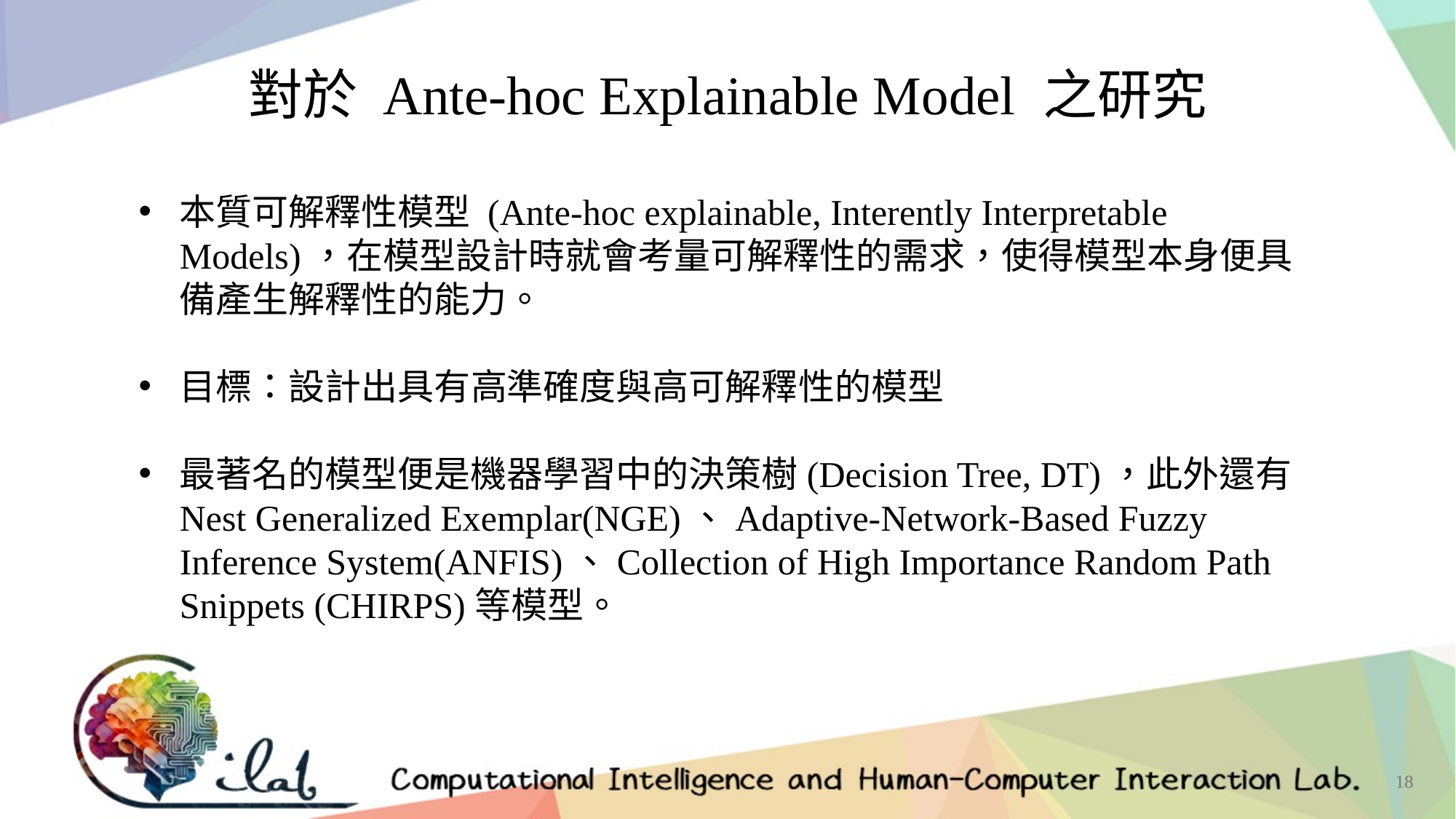

對於 Ante-hoc Explainable Model 之研究
本質可解釋性模型 (Ante-hoc explainable, Interently Interpretable Models)，在模型設計時就會考量可解釋性的需求，使得模型本身便具備產生解釋性的能力。

目標：設計出具有高準確度與高可解釋性的模型

最著名的模型便是機器學習中的決策樹(Decision Tree, DT)，此外還有Nest Generalized Exemplar(NGE)、Adaptive-Network-Based Fuzzy Inference System(ANFIS)、Collection of High Importance Random Path Snippets (CHIRPS)等模型。

18